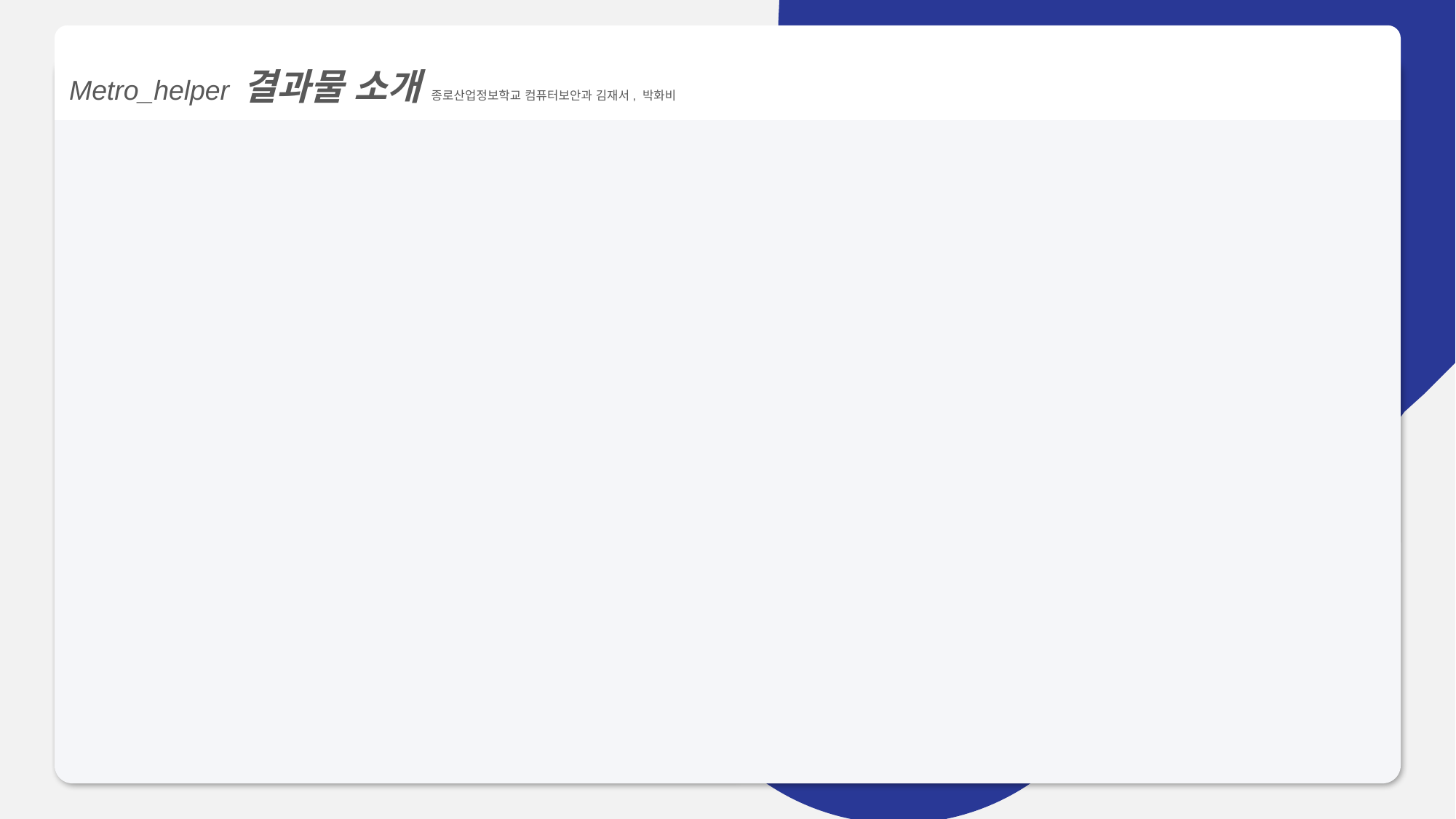

Metro_helper 결과물 소개 종로산업정보학교 컴퓨터보안과 김재서, 박화비